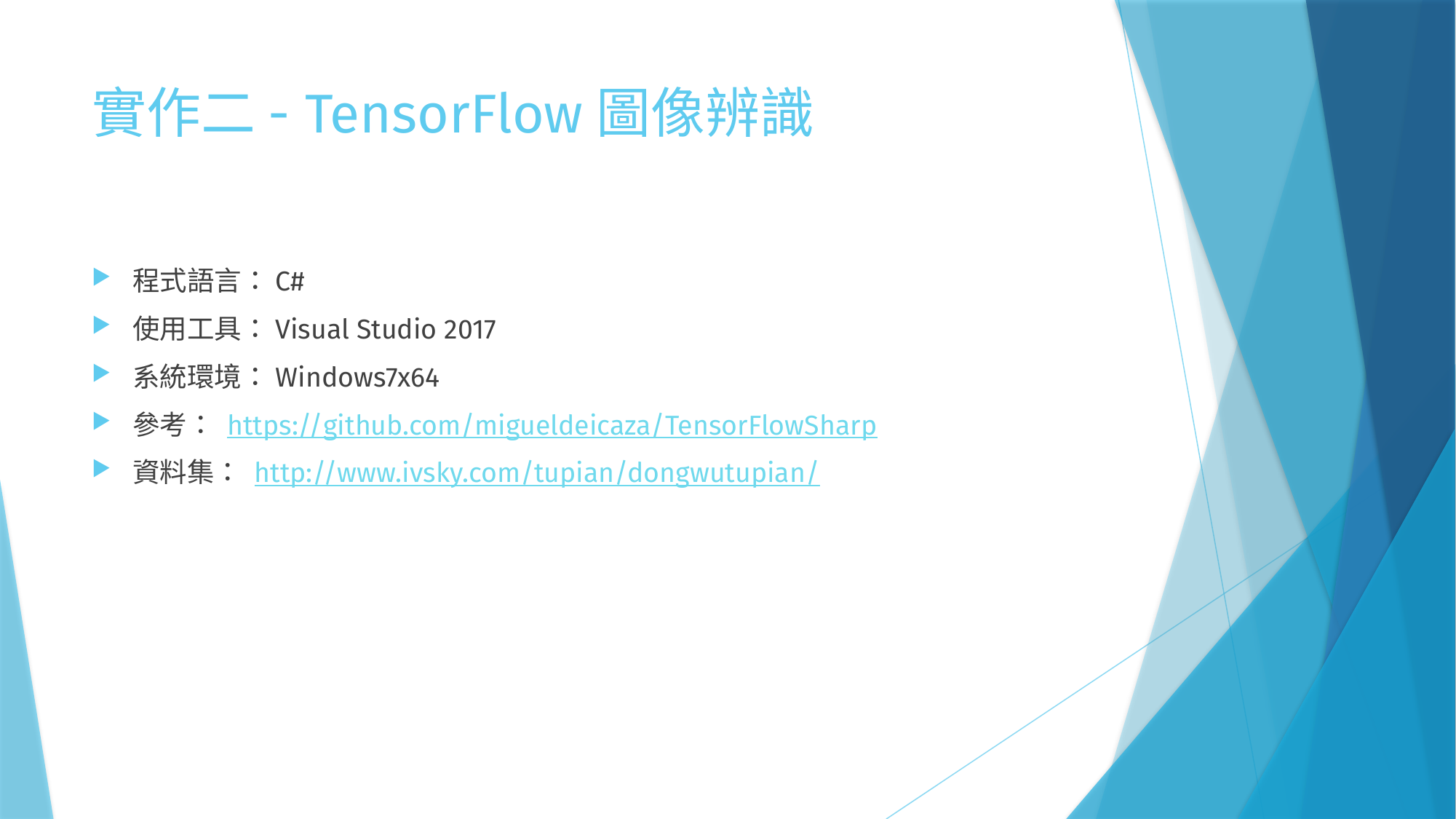

# 實作二- TensorFlow圖像辨識
程式語言：C#
使用工具：Visual Studio 2017
系統環境：Windows7x64
參考： https://github.com/migueldeicaza/TensorFlowSharp
資料集： http://www.ivsky.com/tupian/dongwutupian/